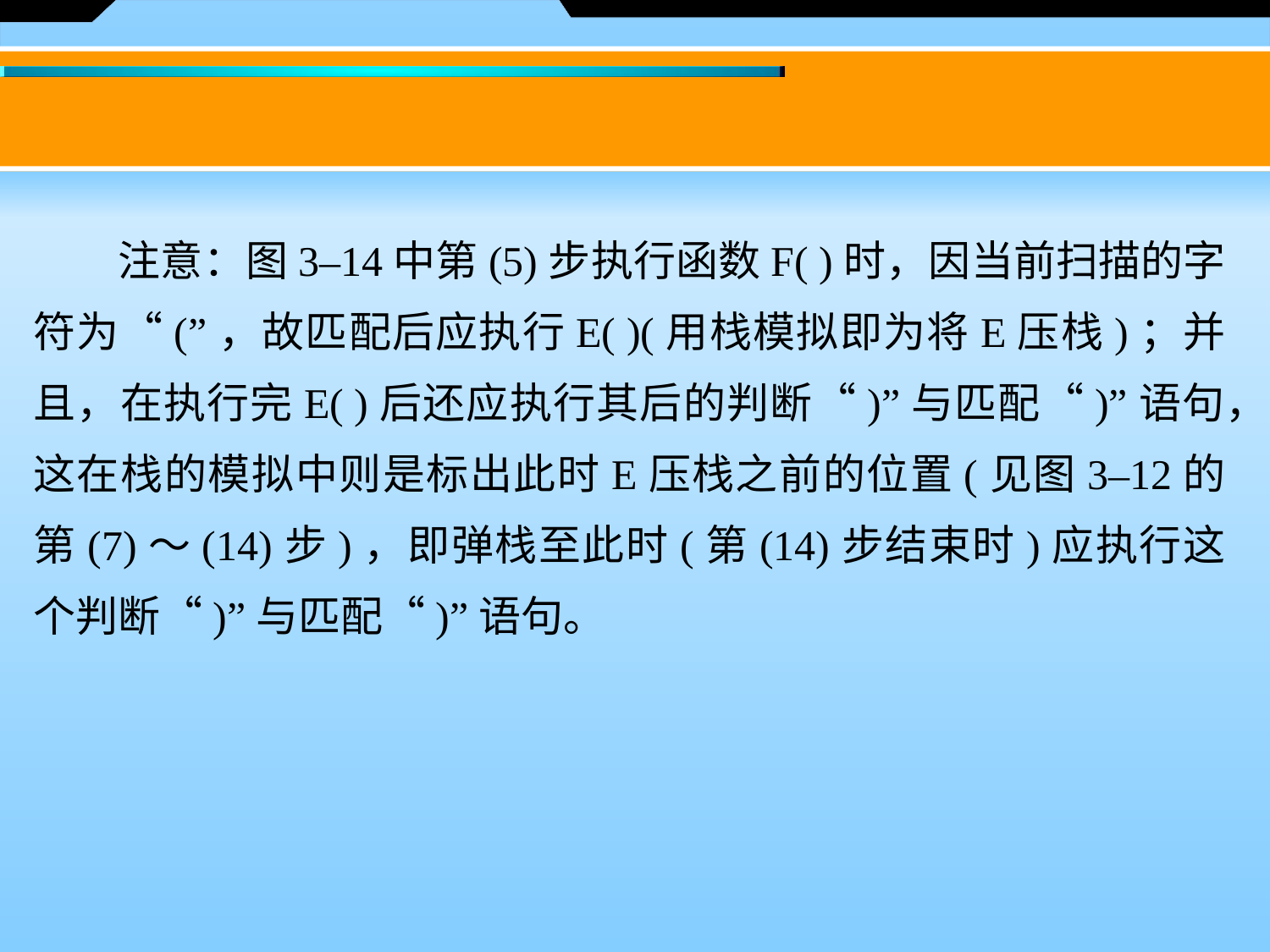

注意：图3–14中第(5)步执行函数F( )时，因当前扫描的字符为“(”，故匹配后应执行E( )(用栈模拟即为将E压栈)；并且，在执行完E( )后还应执行其后的判断“)”与匹配“)”语句，这在栈的模拟中则是标出此时E压栈之前的位置(见图3–12的第(7)～(14)步)，即弹栈至此时(第(14)步结束时)应执行这个判断“)”与匹配“)”语句。